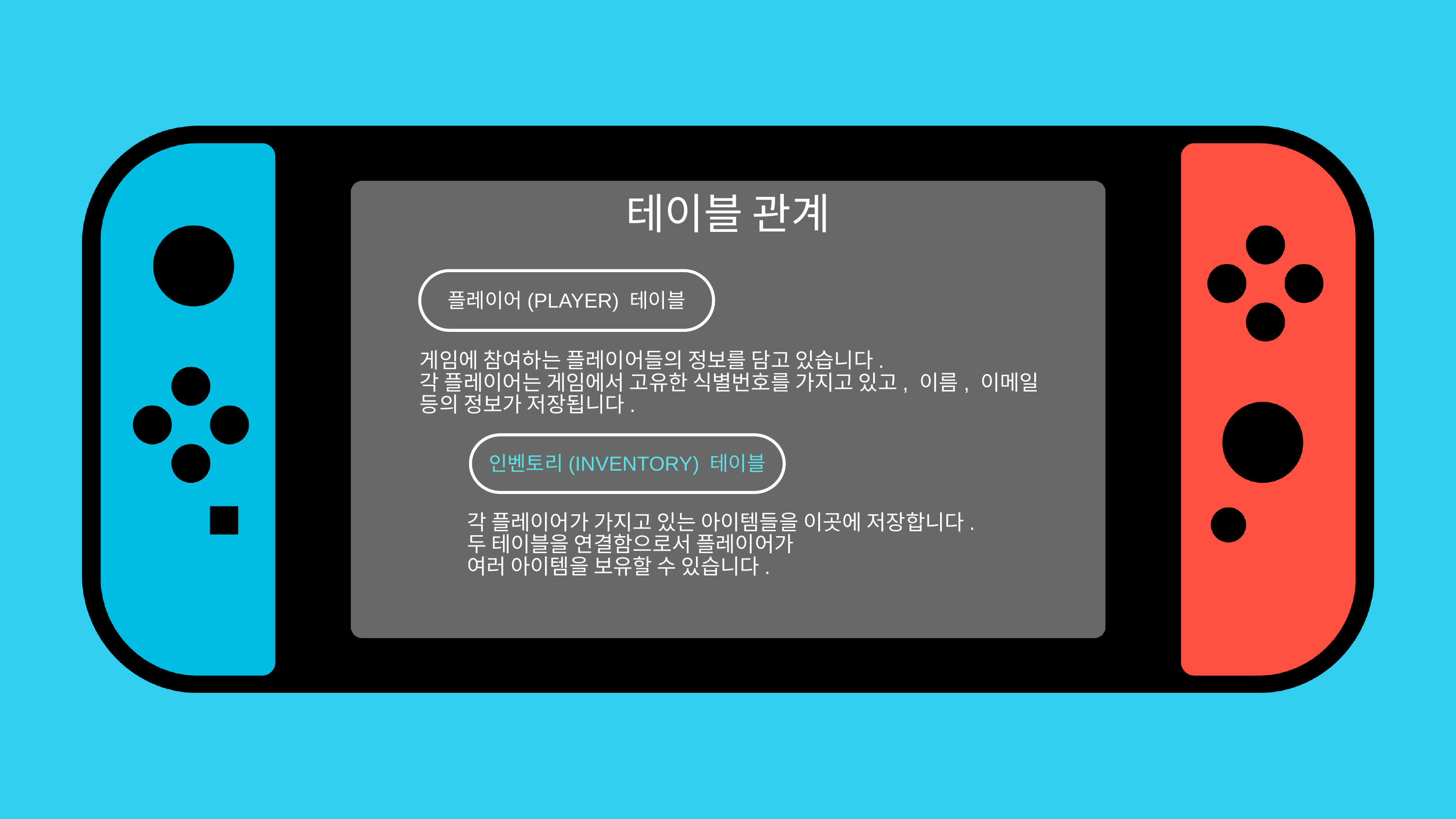

테이블 관계

플레이어(PLAYER) 테이블
게임에 참여하는 플레이어들의 정보를 담고 있습니다.
각 플레이어는 게임에서 고유한 식별번호를 가지고 있고, 이름, 이메일 등의 정보가 저장됩니다.

인벤토리(INVENTORY) 테이블
각 플레이어가 가지고 있는 아이템들을 이곳에 저장합니다.
두 테이블을 연결함으로서 플레이어가
여러 아이템을 보유할 수 있습니다.